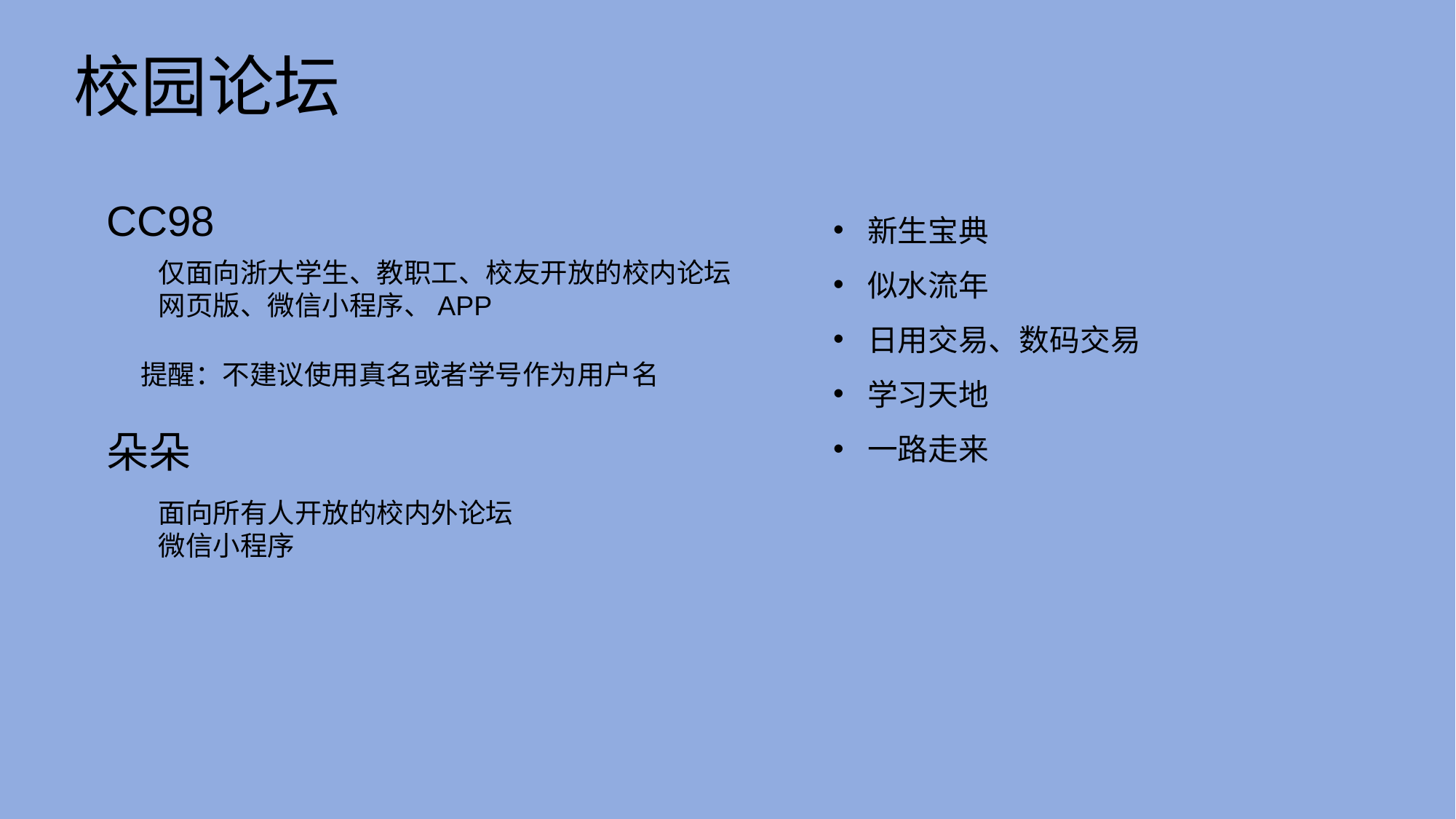

校园论坛
CC98
新生宝典
似水流年
日用交易、数码交易
学习天地
一路走来
仅面向浙大学生、教职工、校友开放的校内论坛
网页版、微信小程序、APP

提醒：不建议使用真名或者学号作为用户名

朵朵
面向所有人开放的校内外论坛
微信小程序